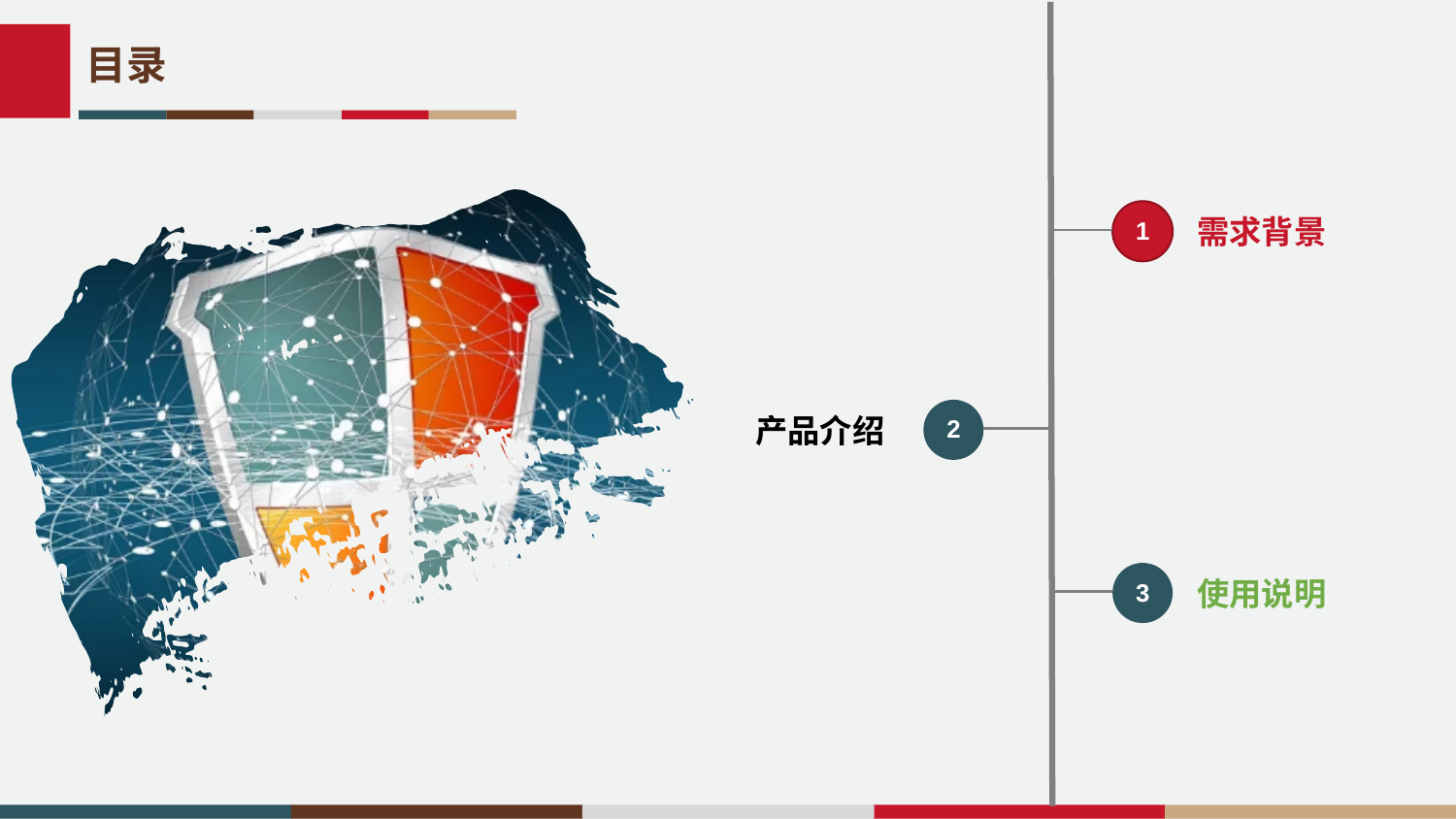

ImpTraceLabele7b36a6a063cb1856104ac76b244a51a@=
需求背景
1
产品介绍
2
使用说明
3

目录